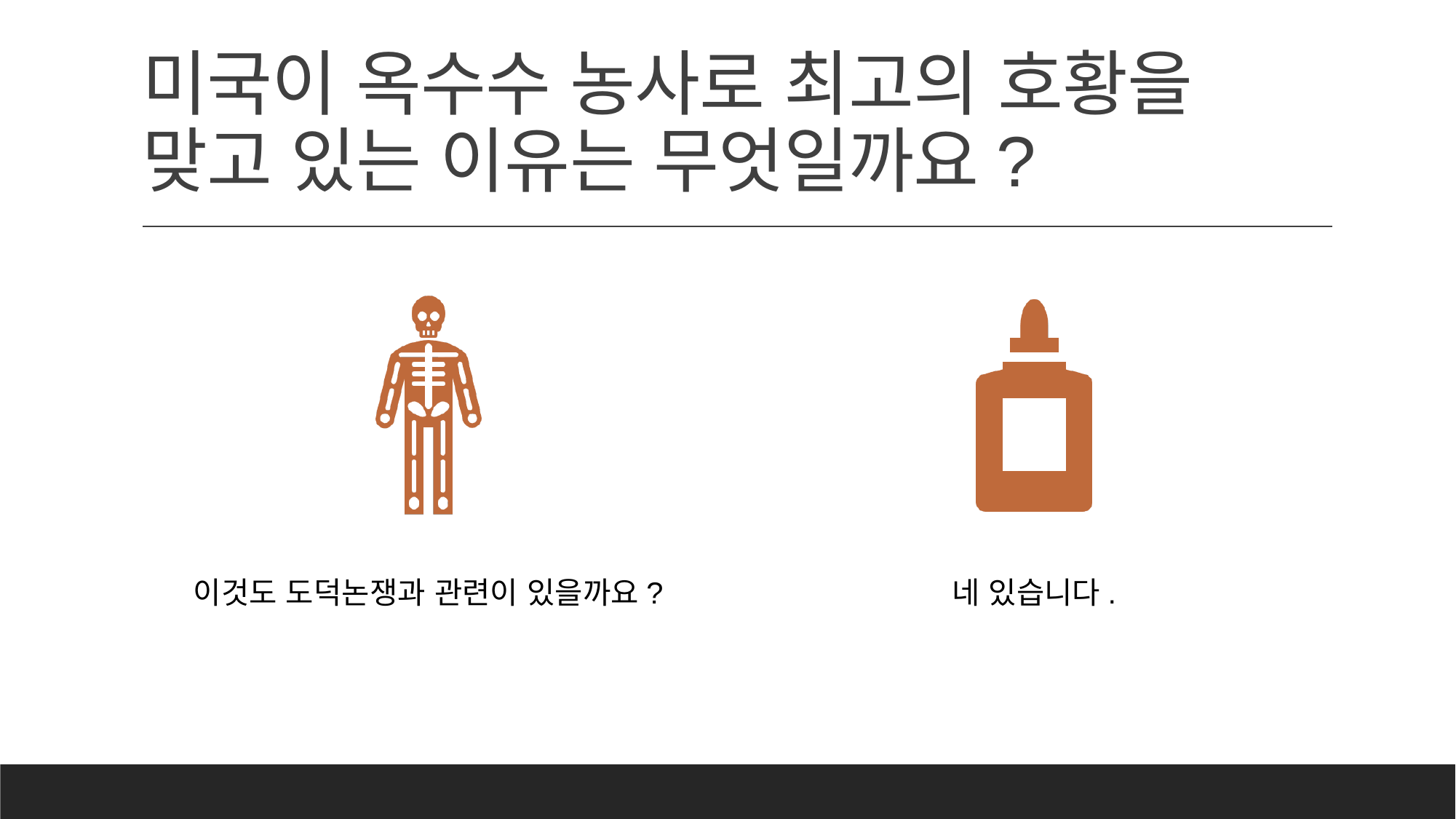

# 미국이 옥수수 농사로 최고의 호황을 맞고 있는 이유는 무엇일까요?
이것도 도덕논쟁과 관련이 있을까요?
네 있습니다.